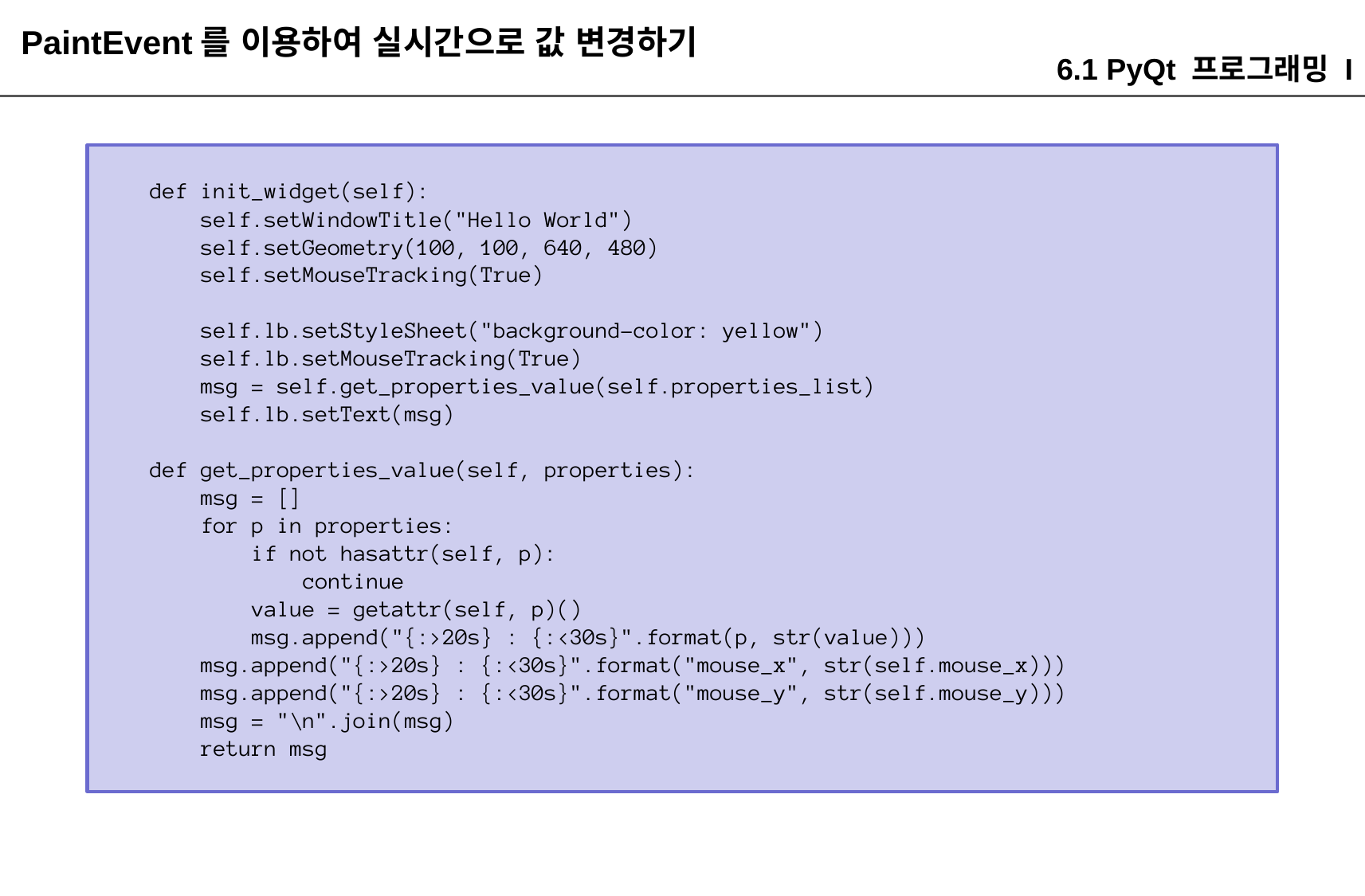

PaintEvent를 이용하여 실시간으로 값 변경하기
6.1 PyQt 프로그래밍 I
    def init_widget(self):
        self.setWindowTitle("Hello World")
        self.setGeometry(100, 100, 640, 480)
        self.setMouseTracking(True)

        self.lb.setStyleSheet("background-color: yellow")
        self.lb.setMouseTracking(True)
        msg = self.get_properties_value(self.properties_list)
        self.lb.setText(msg)

    def get_properties_value(self, properties):
        msg = []
        for p in properties:
            if not hasattr(self, p):
                continue
            value = getattr(self, p)()
            msg.append("{:>20s} : {:<30s}".format(p, str(value)))
        msg.append("{:>20s} : {:<30s}".format("mouse_x", str(self.mouse_x)))
        msg.append("{:>20s} : {:<30s}".format("mouse_y", str(self.mouse_y)))
        msg = "\n".join(msg)
        return msg